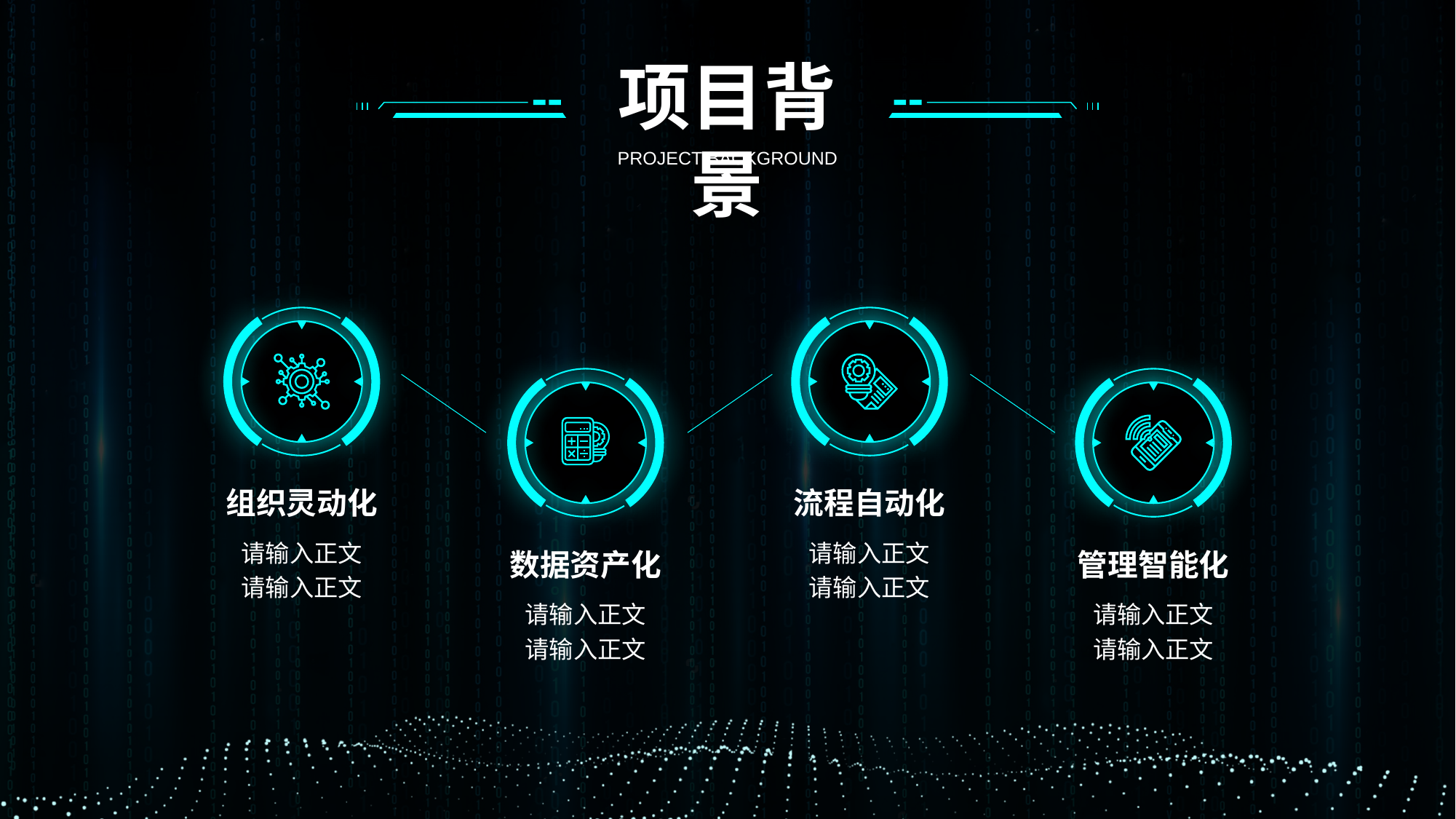

项目背景

PROJECT BACKGROUND

组织灵动化
流程自动化
请输入正文
请输入正文
请输入正文
请输入正文
数据资产化
管理智能化
请输入正文
请输入正文
请输入正文
请输入正文